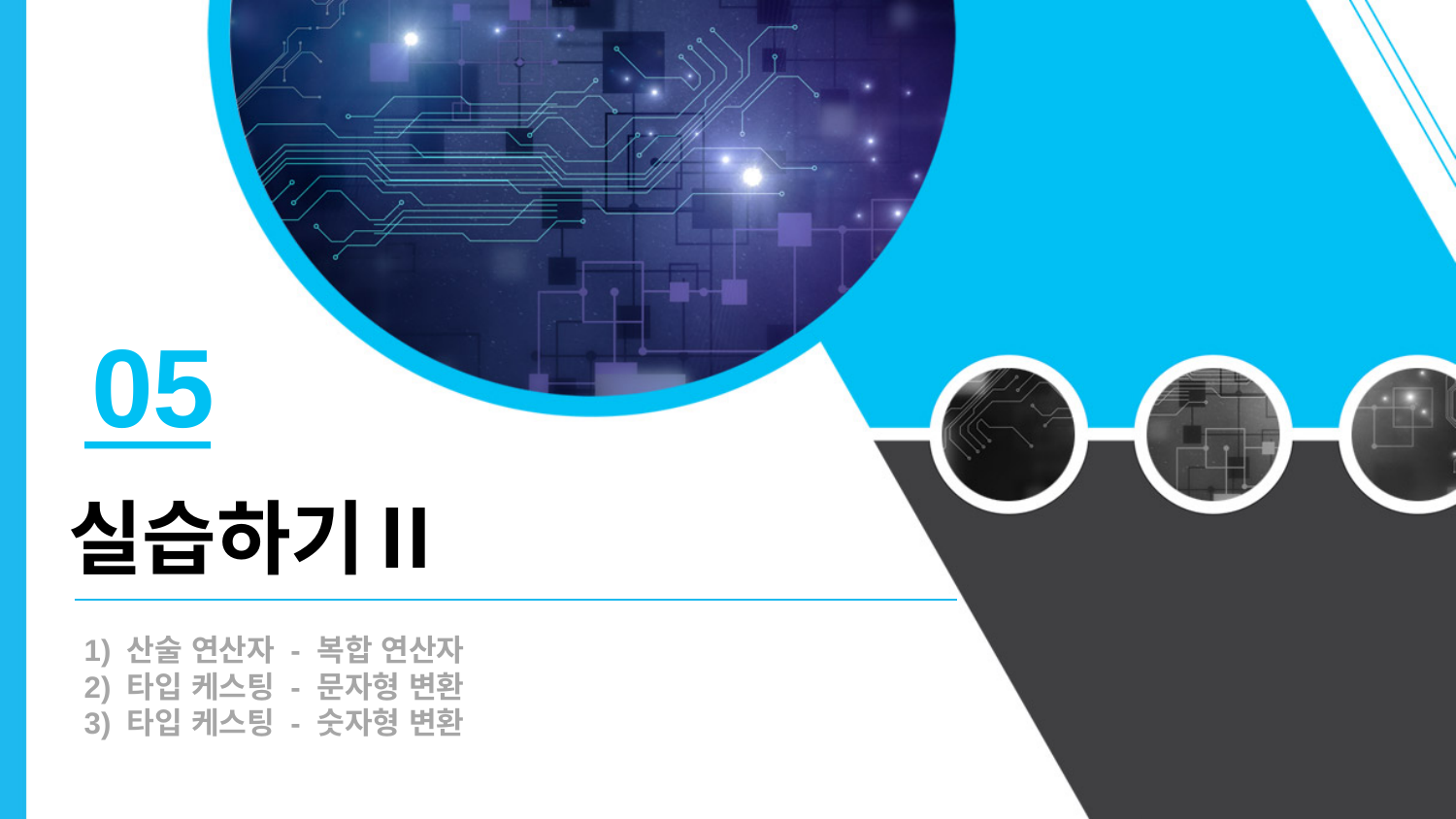

05

실습하기Ⅱ
1) 산술 연산자 - 복합 연산자
2) 타입 케스팅 - 문자형 변환
3) 타입 케스팅 - 숫자형 변환